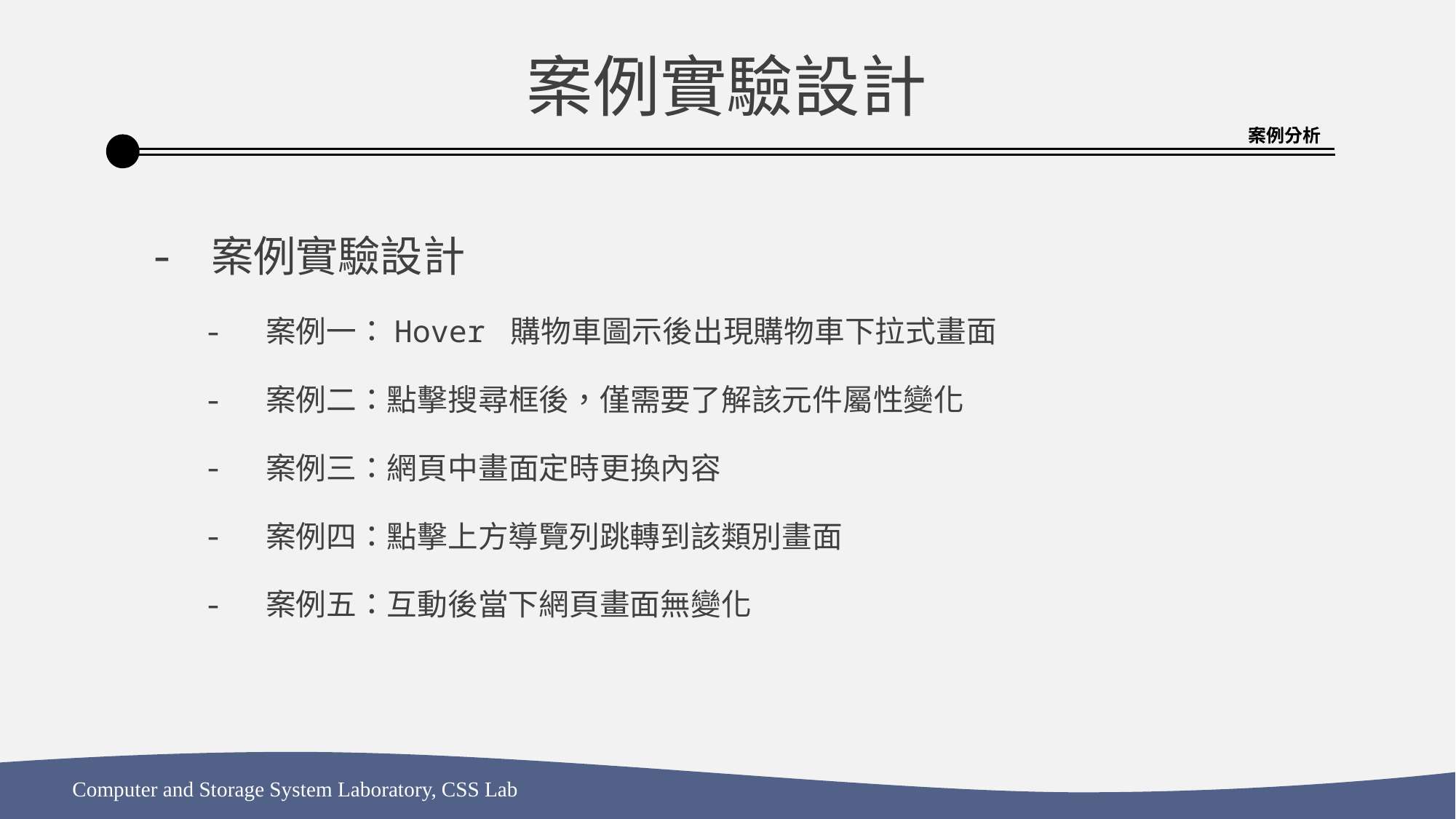

案例實驗設計
案例分析

案例實驗設計
案例一：Hover 購物車圖示後出現購物車下拉式畫面
案例二：點擊搜尋框後，僅需要了解該元件屬性變化
案例三：網頁中畫面定時更換內容
案例四：點擊上方導覽列跳轉到該類別畫面
案例五：互動後當下網頁畫面無變化

Computer and Storage System Laboratory, CSS Lab
34